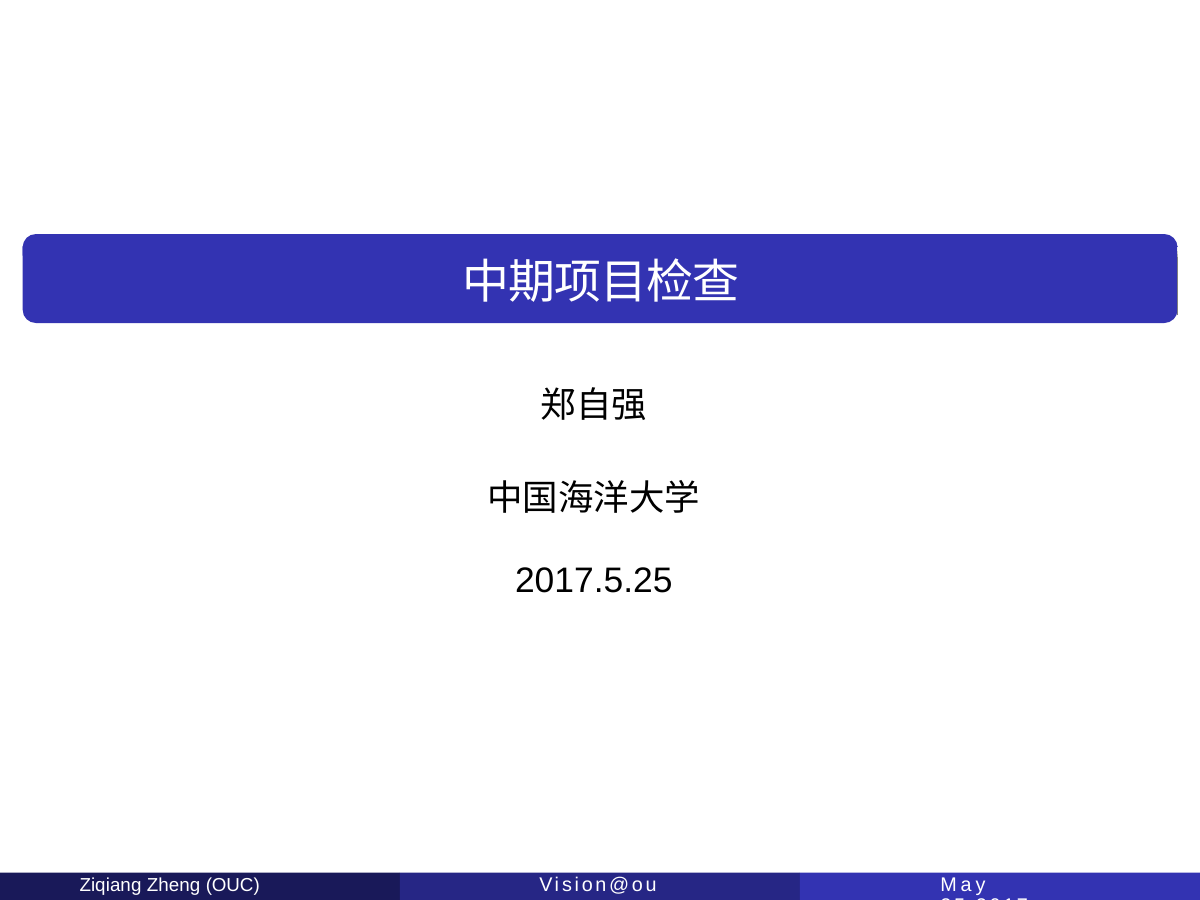

# 中期项目检查

郑自强

中国海洋大学

2017.5.25

Ziqiang Zheng (OUC)
Vision@ouc
May 25,2017